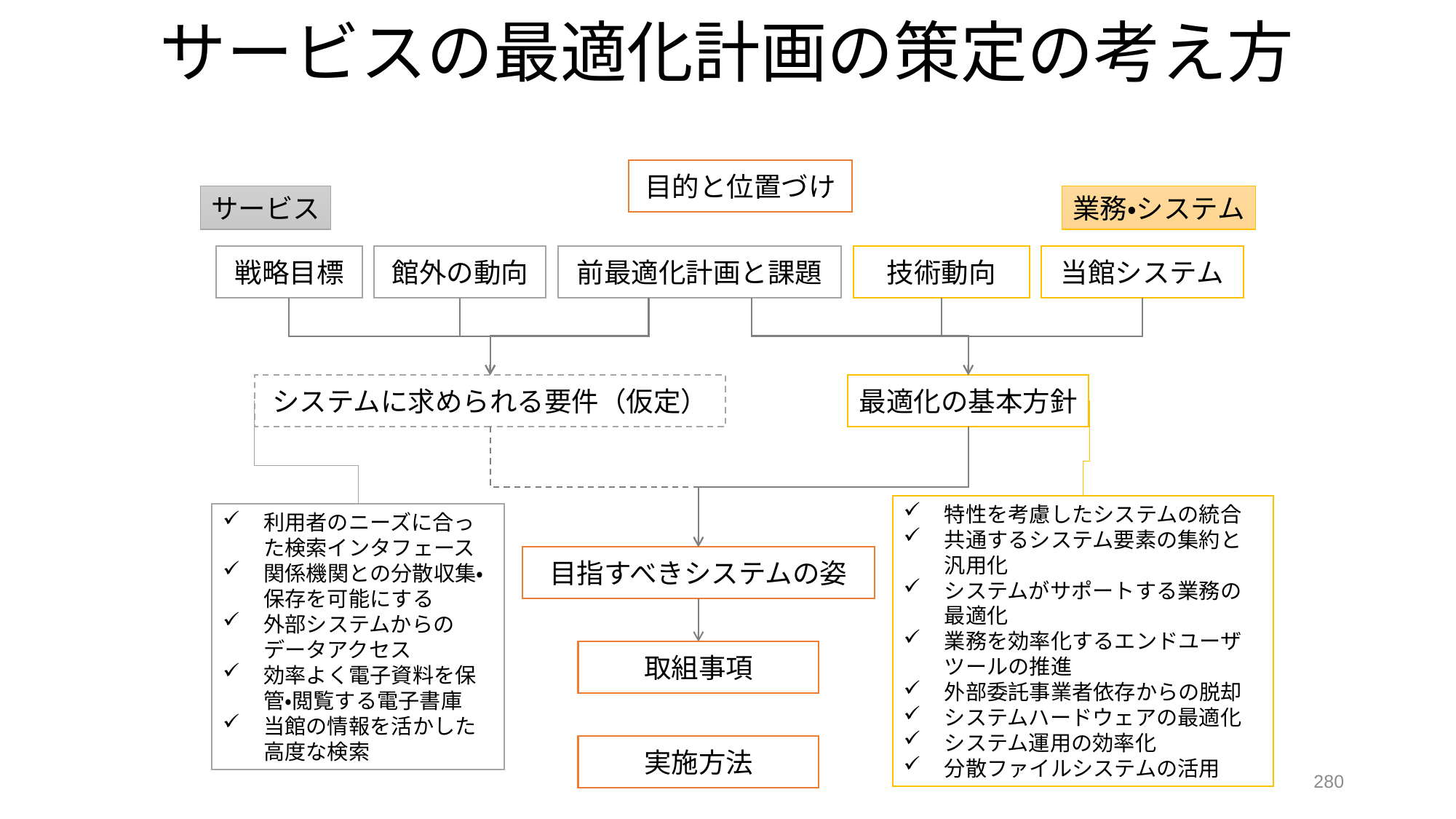

# サービスの最適化計画の策定の考え方
目的と位置づけ
サービス
業務・システム
戦略目標
館外の動向
前最適化計画と課題
技術動向
当館システム

システムに求められる要件（仮定）
最適化の基本方針
特性を考慮したシステムの統合
共通するシステム要素の集約と汎用化
システムがサポートする業務の最適化
業務を効率化するエンドユーザツールの推進
外部委託事業者依存からの脱却
システムハードウェアの最適化
システム運用の効率化
分散ファイルシステムの活用
利用者のニーズに合った検索インタフェース
関係機関との分散収集・保存を可能にする
外部システムからのデータアクセス
効率よく電子資料を保管・閲覧する電子書庫
当館の情報を活かした高度な検索
目指すべきシステムの姿
取組事項
実施方法
280